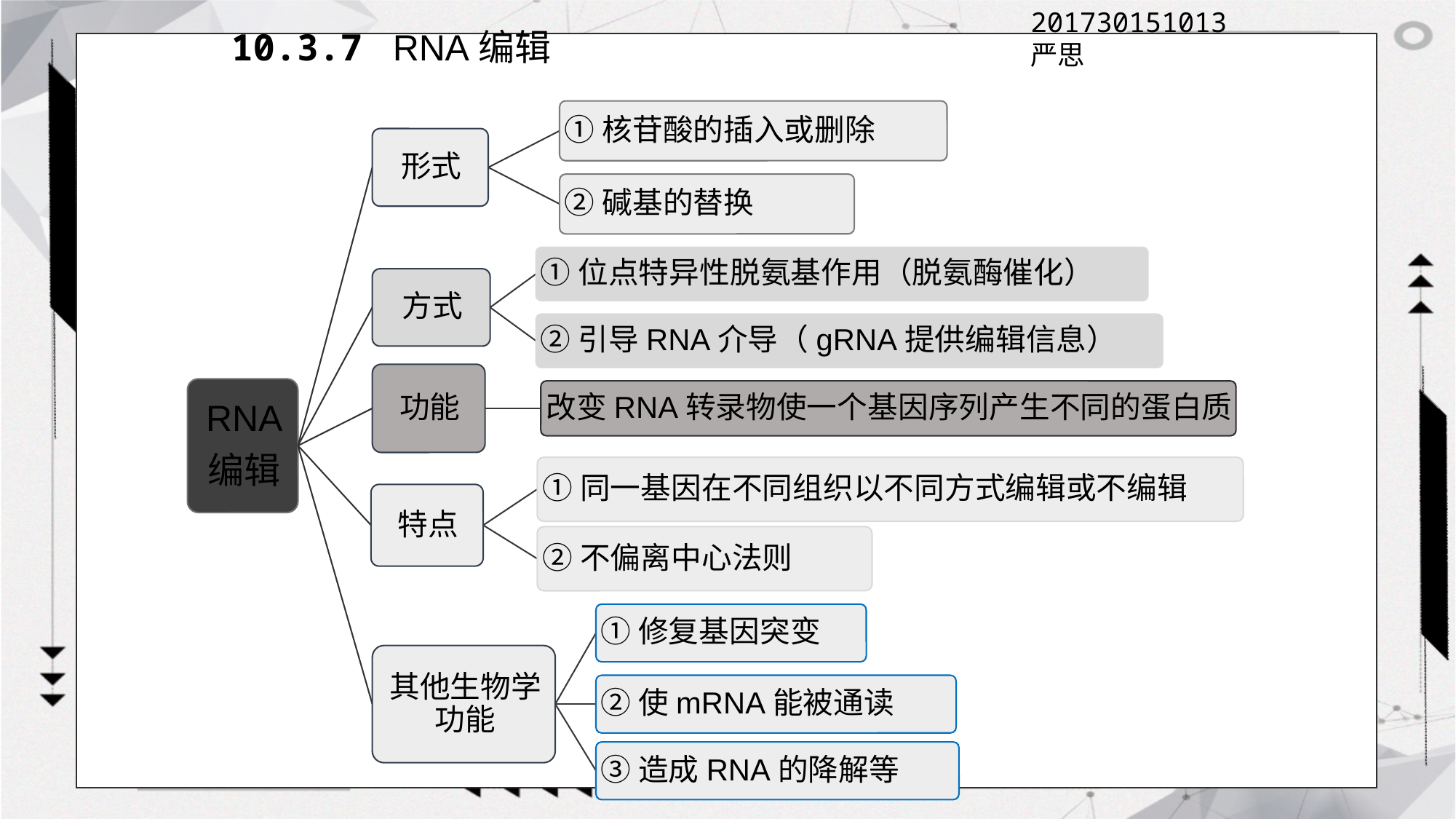

201730151013 严思
10.3.7    RNA编辑
RNA
编辑

形式

①核苷酸的插入或删除

②碱基的替换

方式

①位点特异性脱氨基作用（脱氨酶催化）

②引导RNA介导（gRNA提供编辑信息）

功能

改变RNA转录物使一个基因序列产生不同的蛋白质

特点

①同一基因在不同组织以不同方式编辑或不编辑

②不偏离中心法则

其他生物学功能

①修复基因突变

②使mRNA能被通读

③造成RNA的降解等